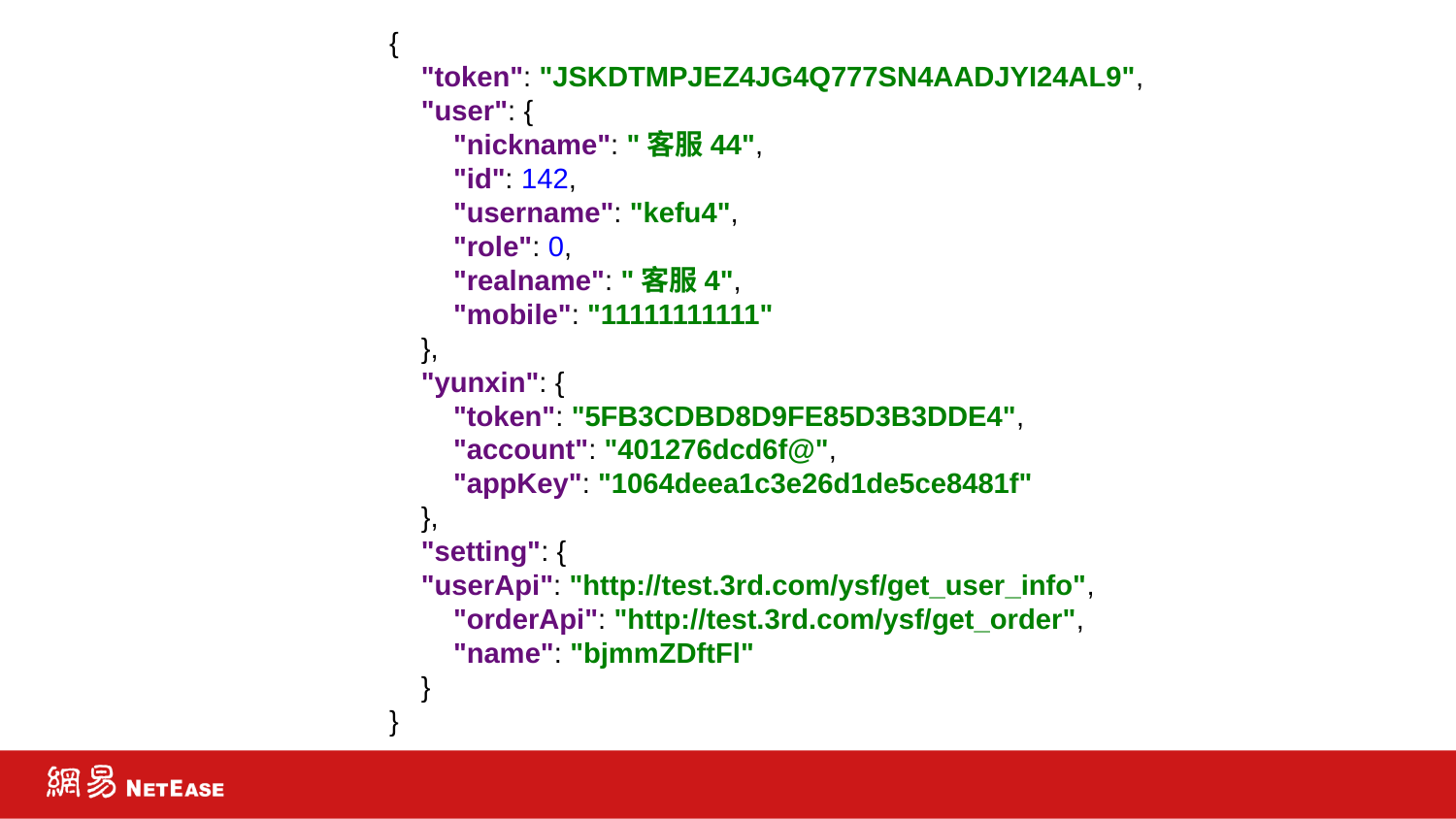

{
    "token": "JSKDTMPJEZ4JG4Q777SN4AADJYI24AL9",
    "user": {
        "nickname": "客服44",
        "id": 142,
        "username": "kefu4",
        "role": 0,
        "realname": "客服4",
        "mobile": "11111111111"
    },
    "yunxin": {
        "token": "5FB3CDBD8D9FE85D3B3DDE4",
        "account": "401276dcd6f@",
        "appKey": "1064deea1c3e26d1de5ce8481f"
    },
    "setting": {
    "userApi": "http://test.3rd.com/ysf/get_user_info",
        "orderApi": "http://test.3rd.com/ysf/get_order",
        "name": "bjmmZDftFl"
    }
}